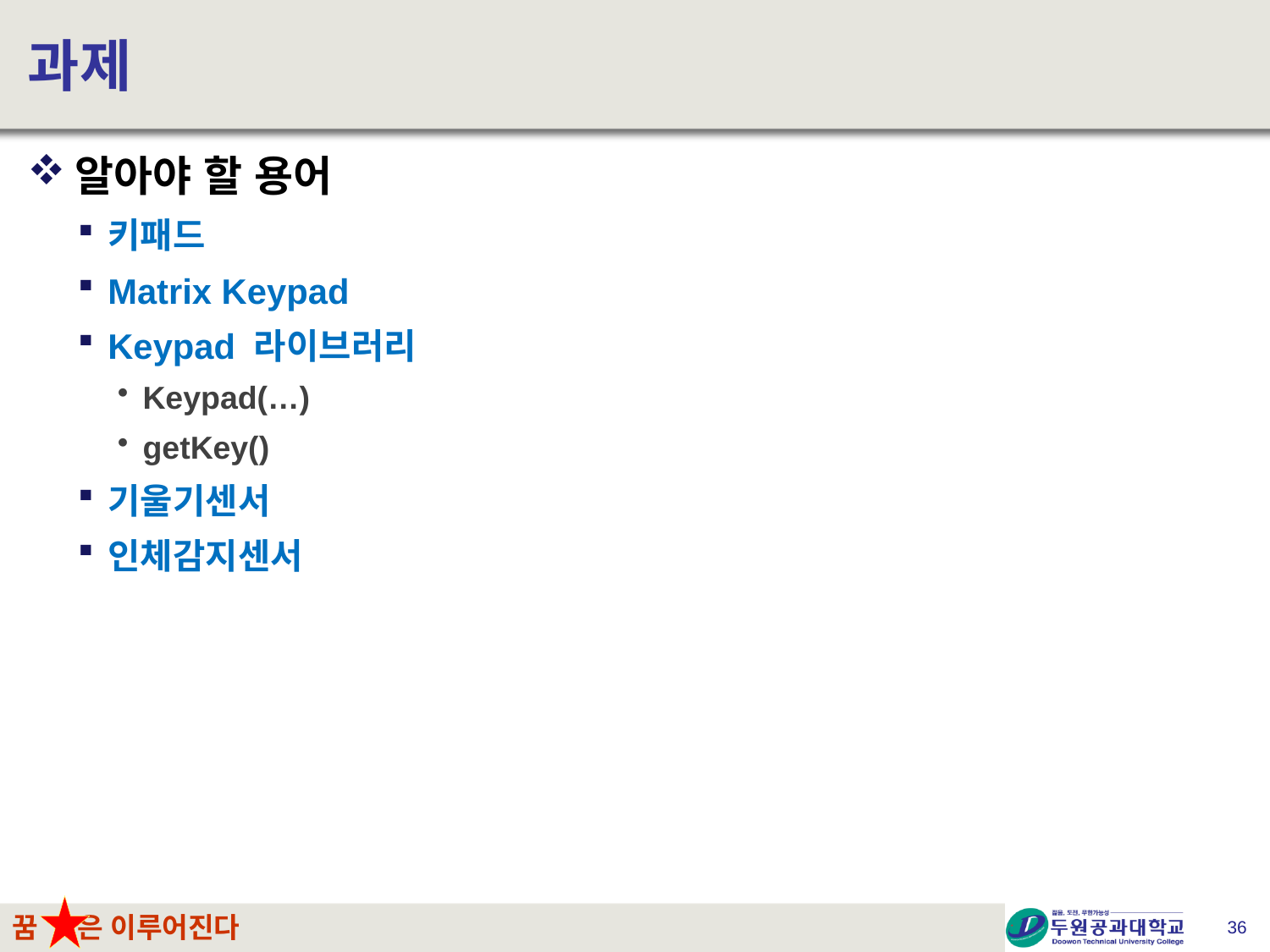

# 과제
알아야 할 용어
키패드
Matrix Keypad
Keypad 라이브러리
Keypad(…)
getKey()
기울기센서
인체감지센서
36